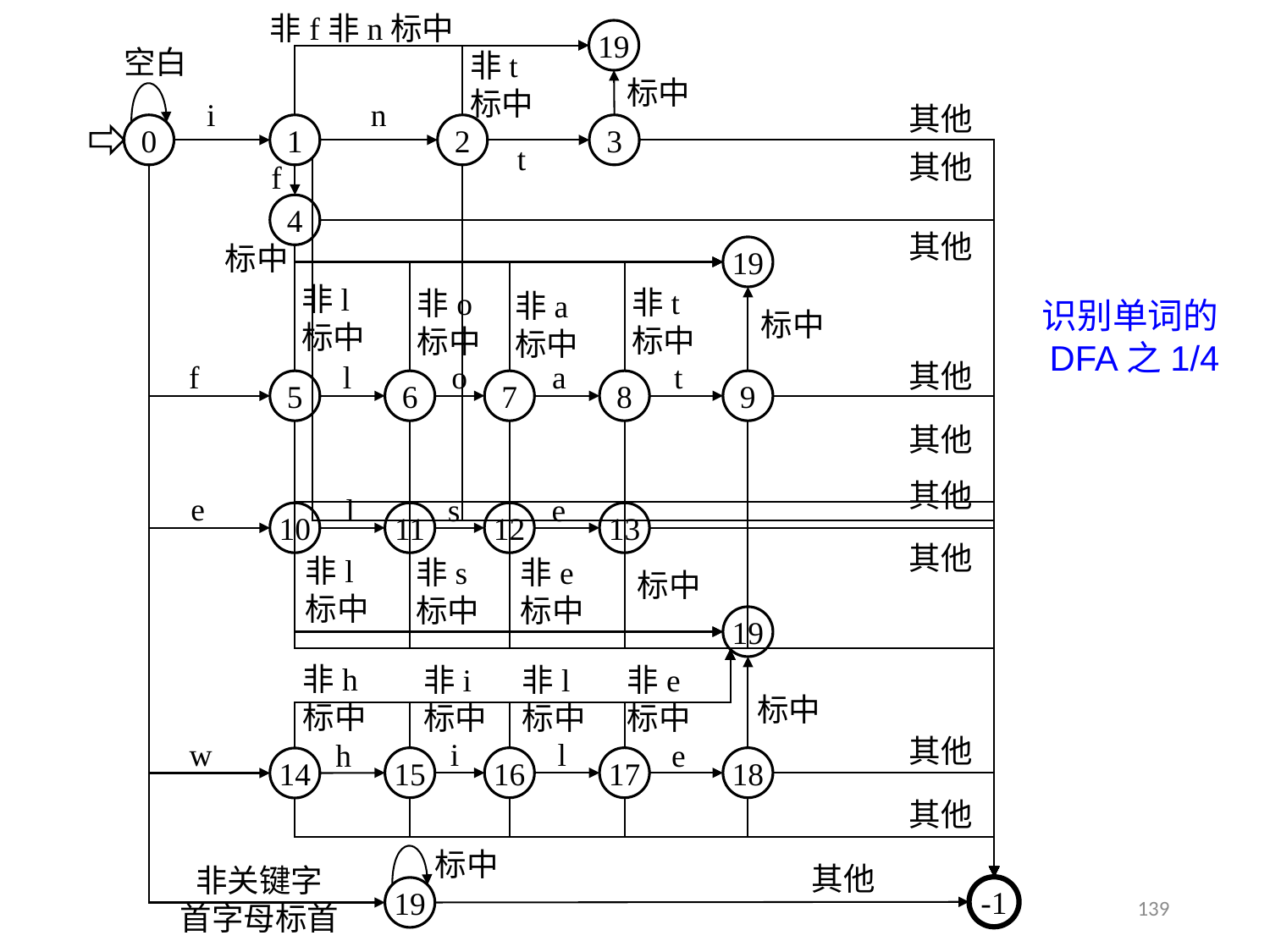

非f非n标中
3.4.3 识别单词的DFA
19
空白
非t
标中
标中
i
n
其他
0
1
2
3

t
其他
f
4
其他
标中
19
非l
标中
非t
标中
非o
标中
非a
标中
识别单词的DFA之1/4
标中
其他
f
l
o
a
t
5
6
7
8
9
其他
其他
e
l
s
e
10
11
12
13
其他
非l
标中
非s
标中
非e
标中
标中
19
非h
标中
非i
标中
非e
标中
非l
标中
标中
其他
w
i
l
e
h
15
16
17
18
14
其他
标中
其他
非关键字
首字母标首
-1
19
139